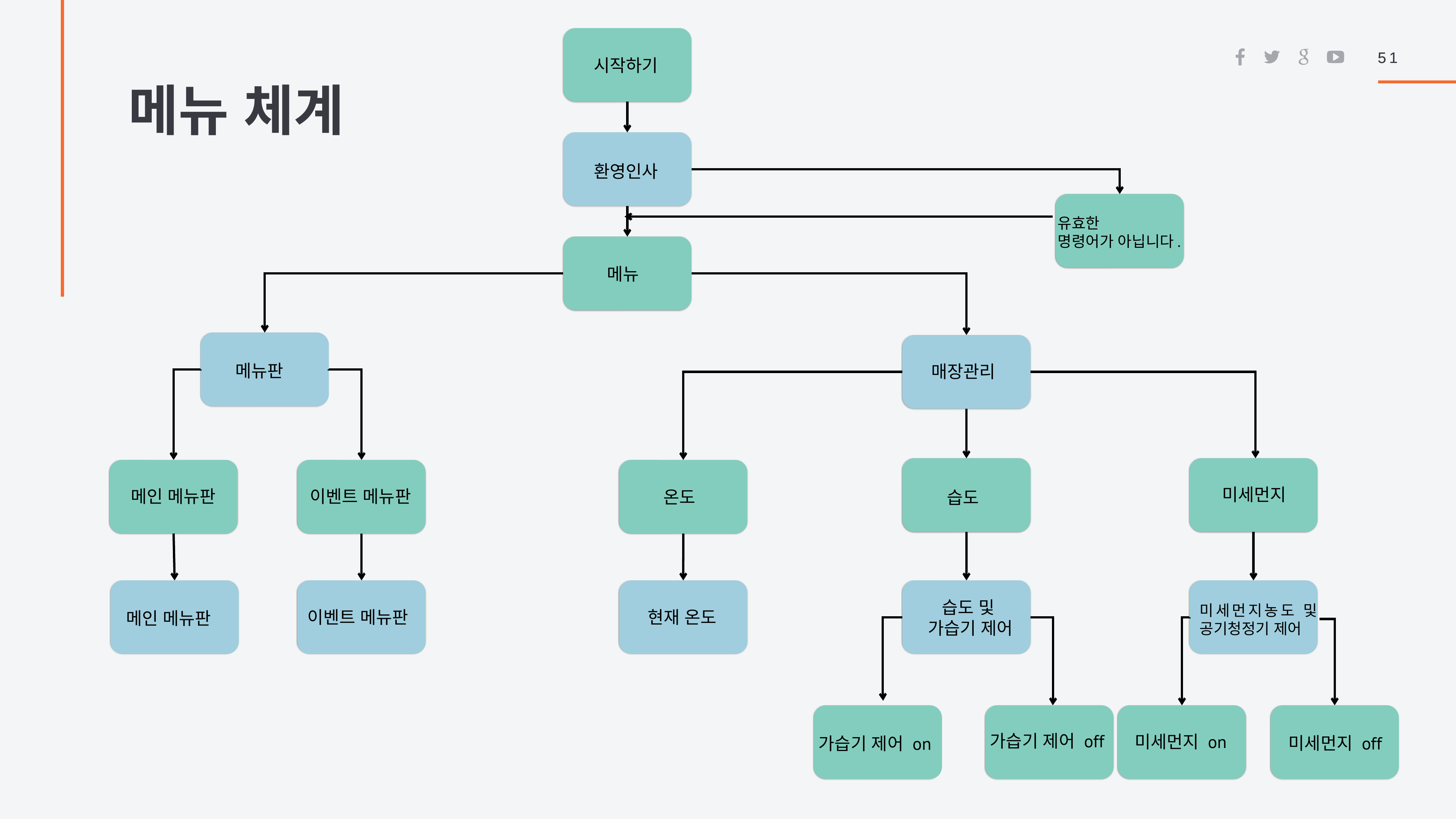

시작하기

환영인사

메뉴

메뉴판

매장관리

습도

미세먼지

온도
메인 메뉴판
이벤트 메뉴판

미세먼지농도 및 공기청정기 제어

습도 및
가습기 제어
이벤트 메뉴판
현재 온도
메인 메뉴판

가습기 제어 on

가습기 제어 off

미세먼지 on

미세먼지 off
51
51
메뉴 체계

유효한
명령어가 아닙니다.